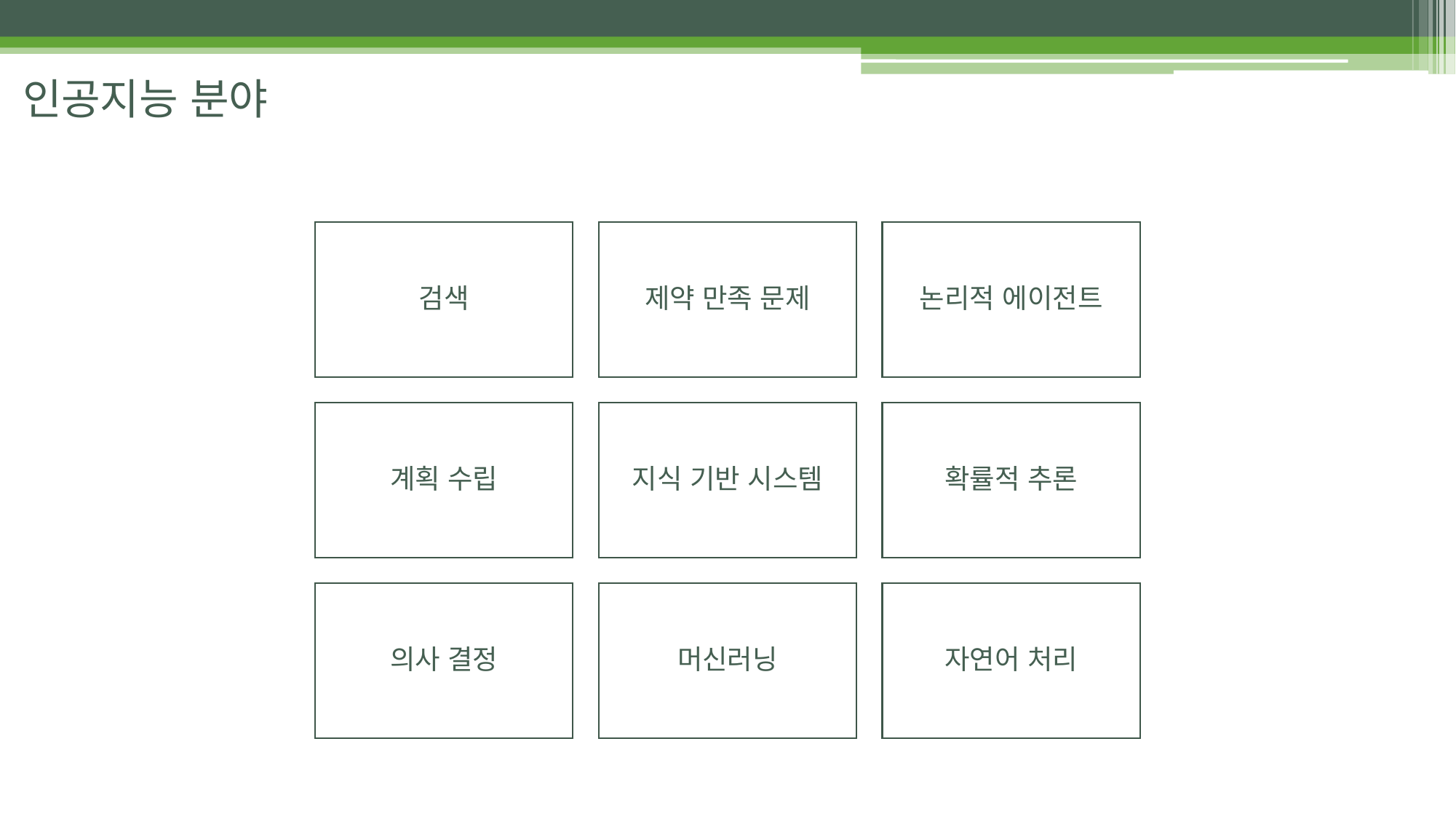

# 인공지능 분야
검색
제약 만족 문제
논리적 에이전트
계획 수립
지식 기반 시스템
확률적 추론
의사 결정
머신러닝
자연어 처리